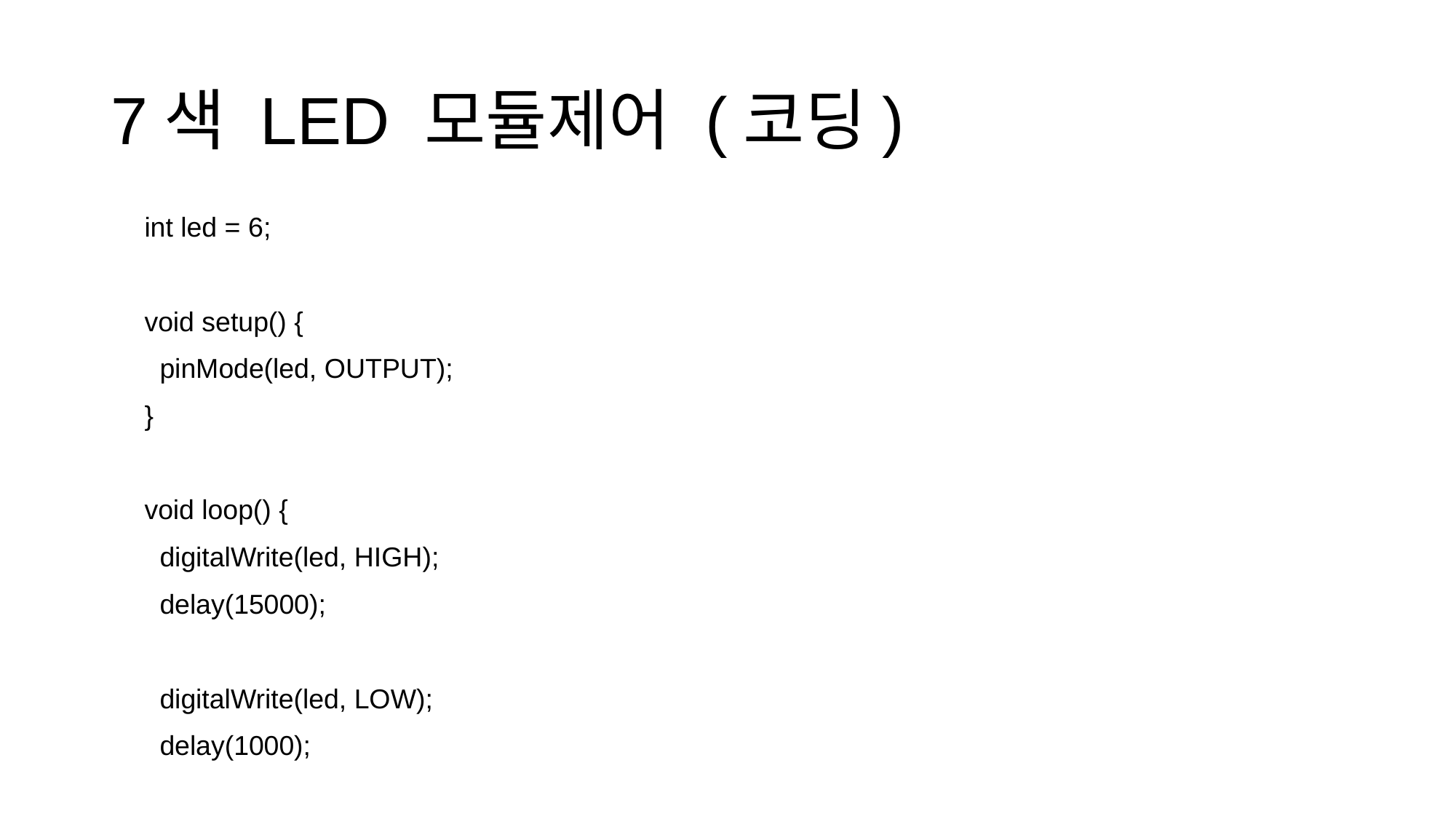

# 7색 LED 모듈제어 (코딩)
int led = 6;

void setup() {
  pinMode(led, OUTPUT);
}

void loop() {
  digitalWrite(led, HIGH);
  delay(15000);

  digitalWrite(led, LOW);
  delay(1000);